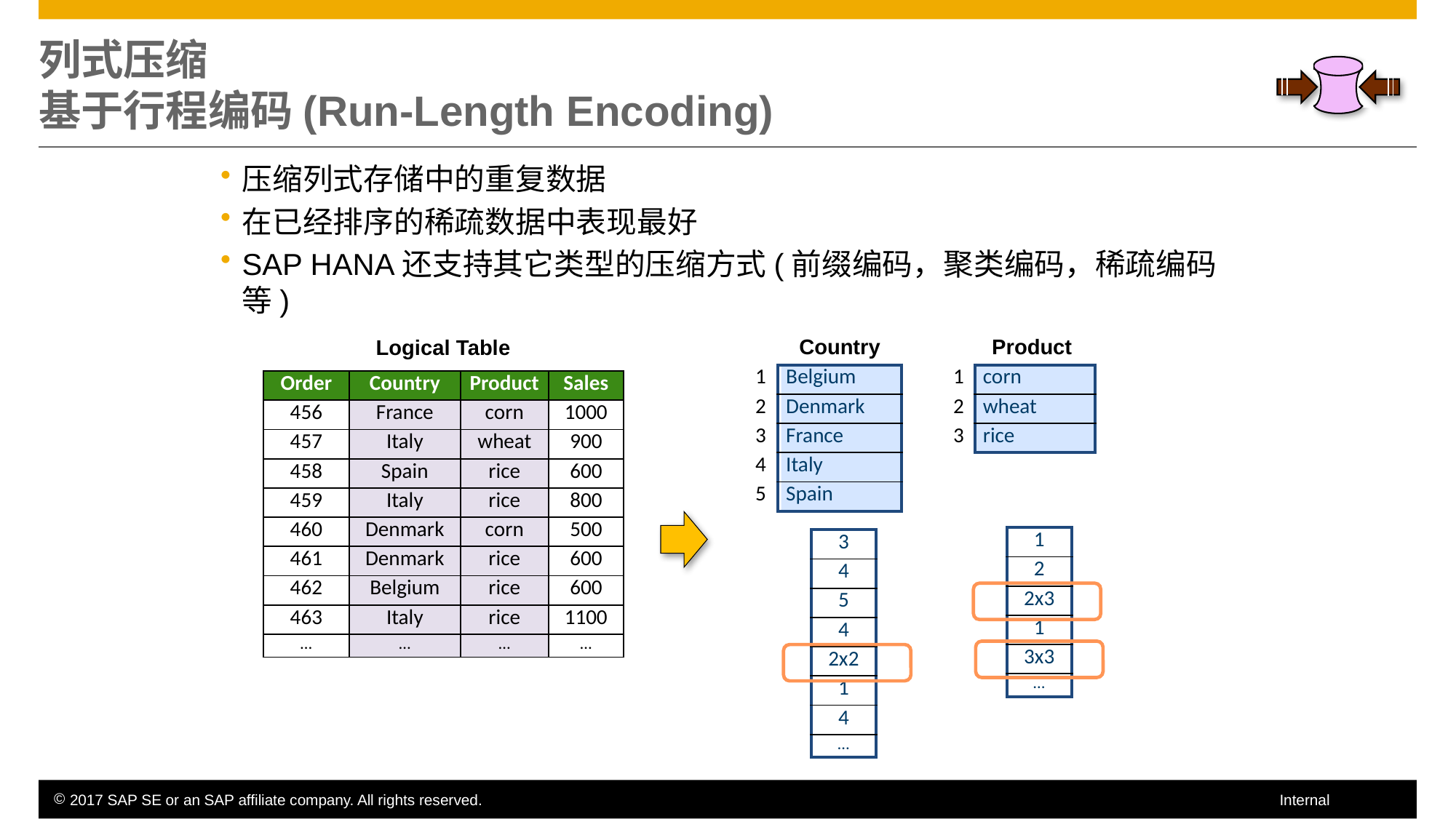

# 列式压缩 基于行程编码(Run-Length Encoding)

压缩列式存储中的重复数据
在已经排序的稀疏数据中表现最好
SAP HANA还支持其它类型的压缩方式(前缀编码，聚类编码，稀疏编码等)
Country
Product
Logical Table
| 1 | Belgium |
| --- | --- |
| 2 | Denmark |
| 3 | France |
| 4 | Italy |
| 5 | Spain |

| 1 | corn |
| --- | --- |
| 2 | wheat |
| 3 | rice |

| Order | Country | Product | Sales |
| --- | --- | --- | --- |
| 456 | France | corn | 1000 |
| 457 | Italy | wheat | 900 |
| 458 | Spain | rice | 600 |
| 459 | Italy | rice | 800 |
| 460 | Denmark | corn | 500 |
| 461 | Denmark | rice | 600 |
| 462 | Belgium | rice | 600 |
| 463 | Italy | rice | 1100 |
| … | … | … | … |

| 1 |
| --- |
| 2 |
| 2x3 |
| 1 |
| 3x3 |
| … |
| 3 |
| --- |
| 4 |
| 5 |
| 4 |
| 2x2 |
| 1 |
| 4 |
| … |